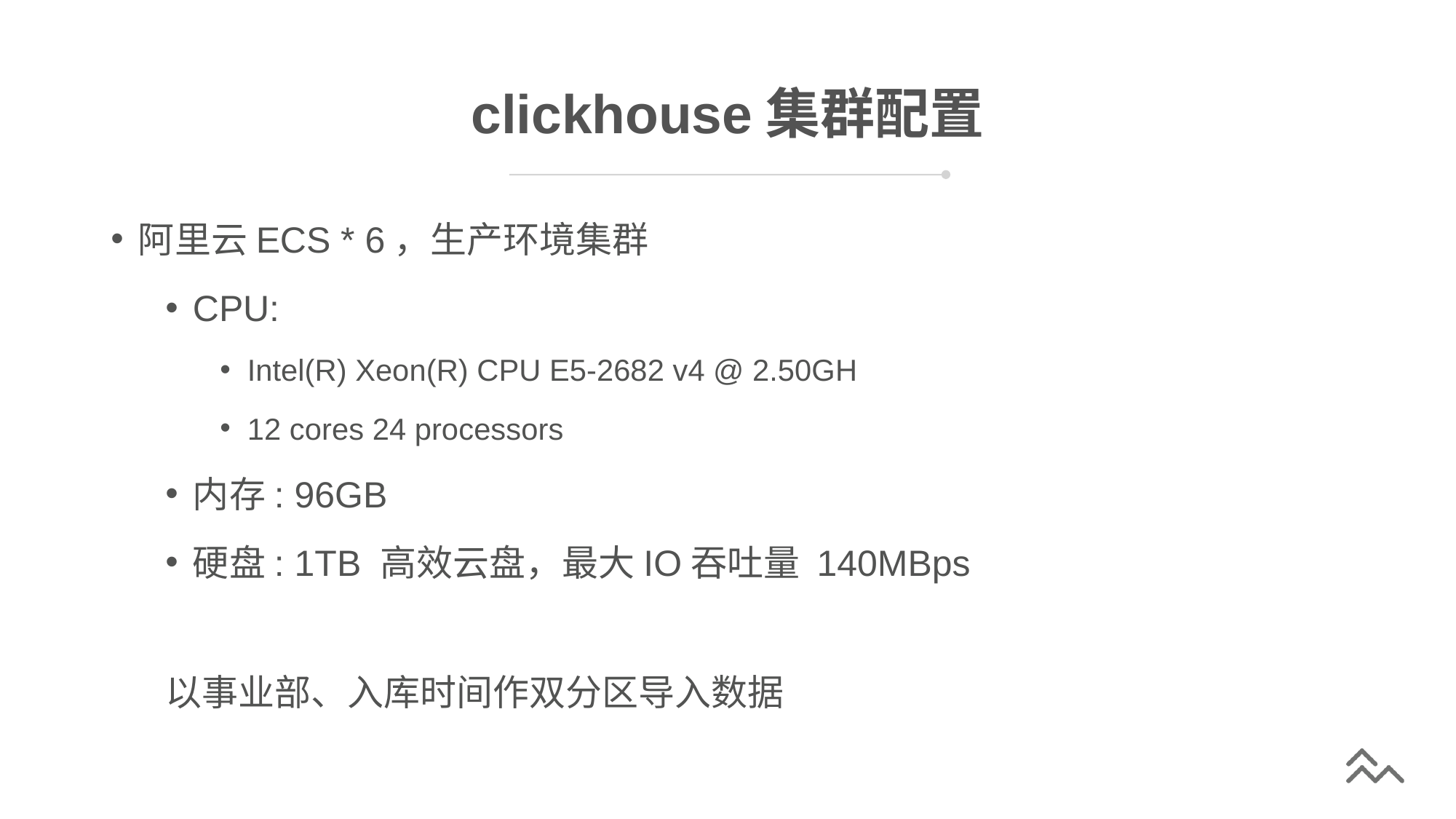

# clickhouse集群配置
阿里云ECS * 6，生产环境集群
CPU:
Intel(R) Xeon(R) CPU E5-2682 v4 @ 2.50GH
12 cores 24 processors
内存: 96GB
硬盘: 1TB 高效云盘，最大IO吞吐量 140MBps

以事业部、入库时间作双分区导入数据